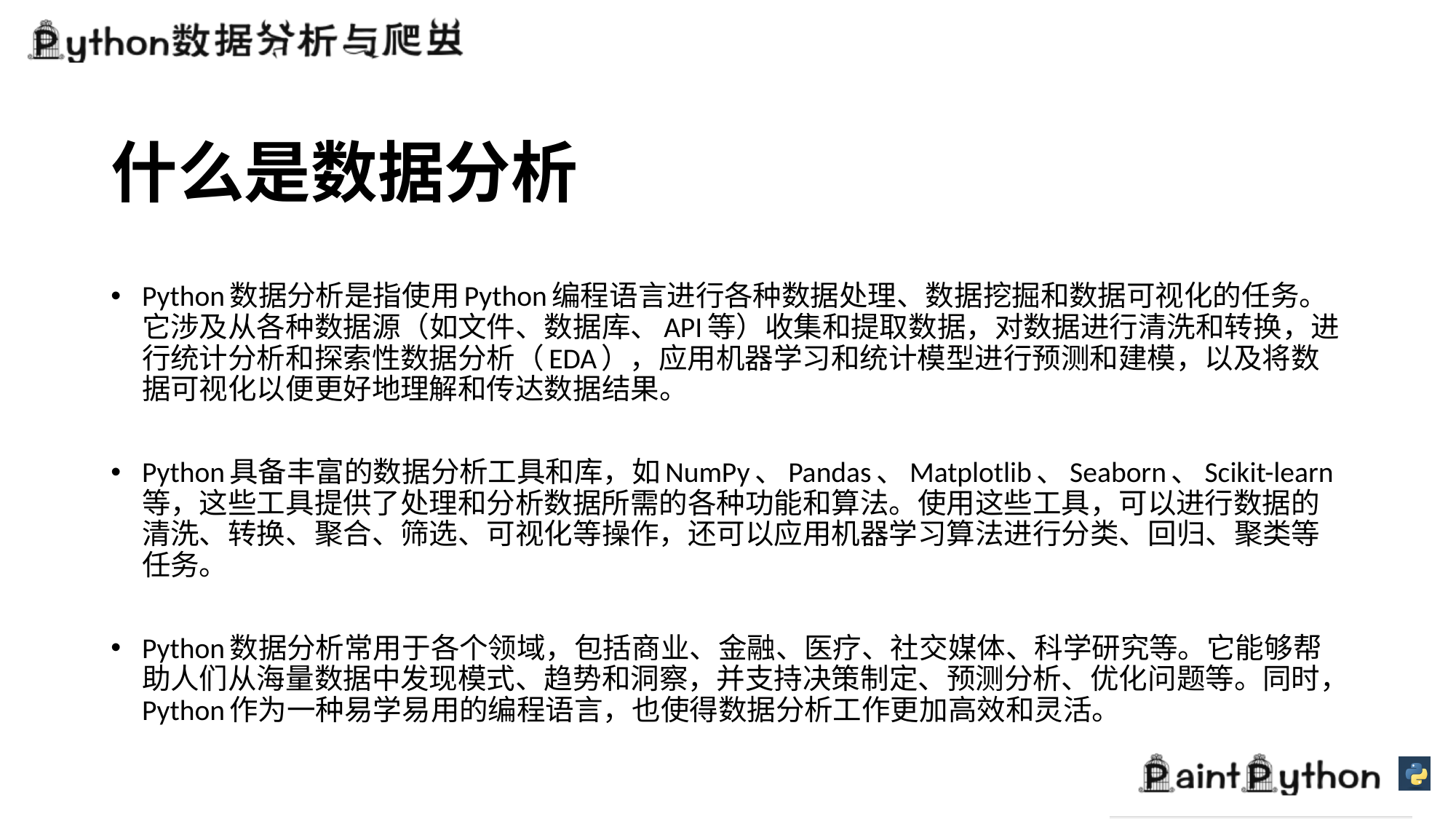

# 什么是数据分析
Python数据分析是指使用Python编程语言进行各种数据处理、数据挖掘和数据可视化的任务。它涉及从各种数据源（如文件、数据库、API等）收集和提取数据，对数据进行清洗和转换，进行统计分析和探索性数据分析（EDA），应用机器学习和统计模型进行预测和建模，以及将数据可视化以便更好地理解和传达数据结果。

Python具备丰富的数据分析工具和库，如NumPy、Pandas、Matplotlib、Seaborn、Scikit-learn等，这些工具提供了处理和分析数据所需的各种功能和算法。使用这些工具，可以进行数据的清洗、转换、聚合、筛选、可视化等操作，还可以应用机器学习算法进行分类、回归、聚类等任务。

Python数据分析常用于各个领域，包括商业、金融、医疗、社交媒体、科学研究等。它能够帮助人们从海量数据中发现模式、趋势和洞察，并支持决策制定、预测分析、优化问题等。同时，Python作为一种易学易用的编程语言，也使得数据分析工作更加高效和灵活。